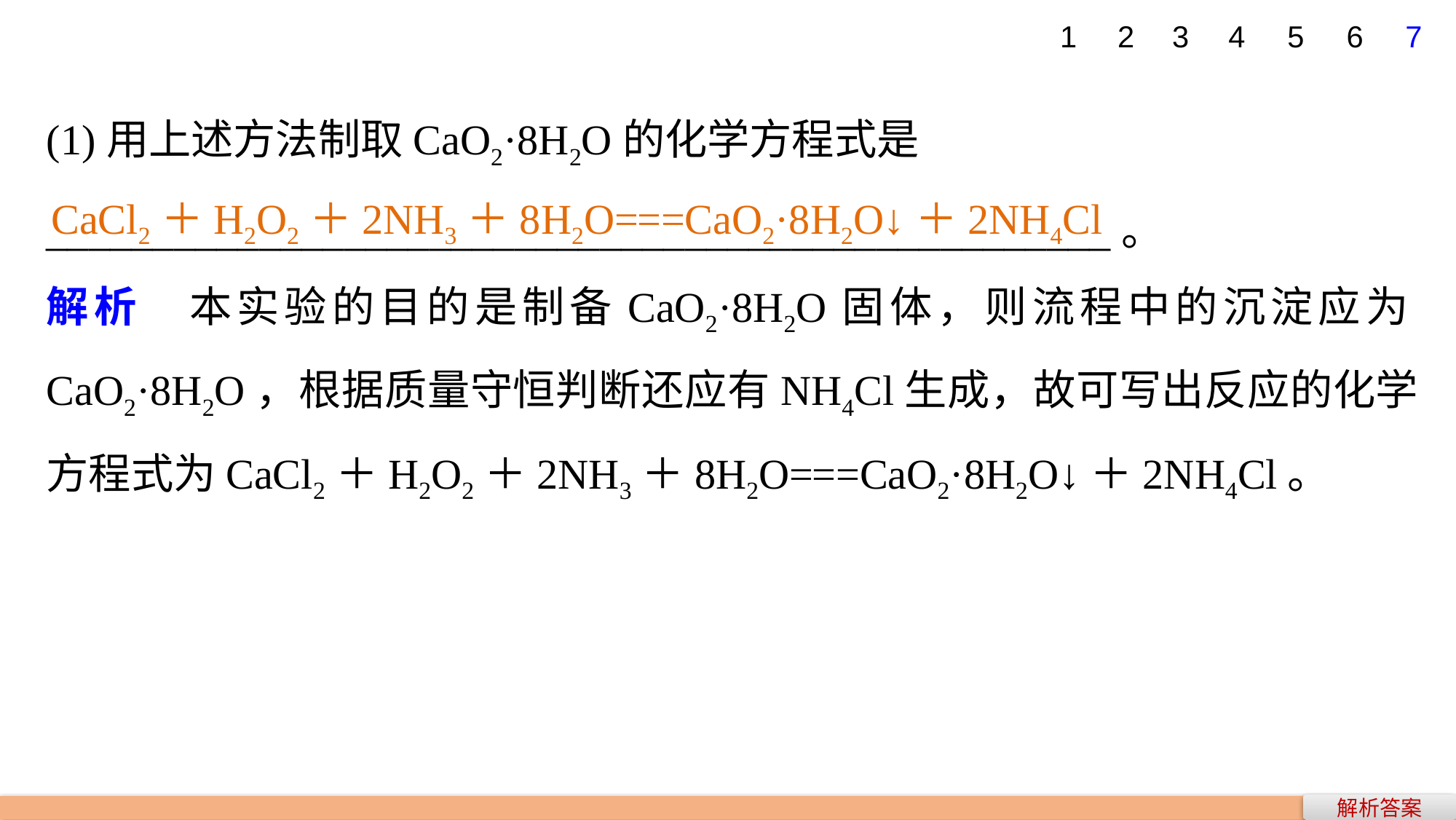

1
2
3
4
5
6
7
(1)用上述方法制取CaO2·8H2O的化学方程式是
__________________________________________________。
解析　本实验的目的是制备CaO2·8H2O固体，则流程中的沉淀应为CaO2·8H2O，根据质量守恒判断还应有NH4Cl生成，故可写出反应的化学方程式为CaCl2＋H2O2＋2NH3＋8H2O===CaO2·8H2O↓＋2NH4Cl。
CaCl2＋H2O2＋2NH3＋8H2O===CaO2·8H2O↓＋2NH4Cl
解析答案